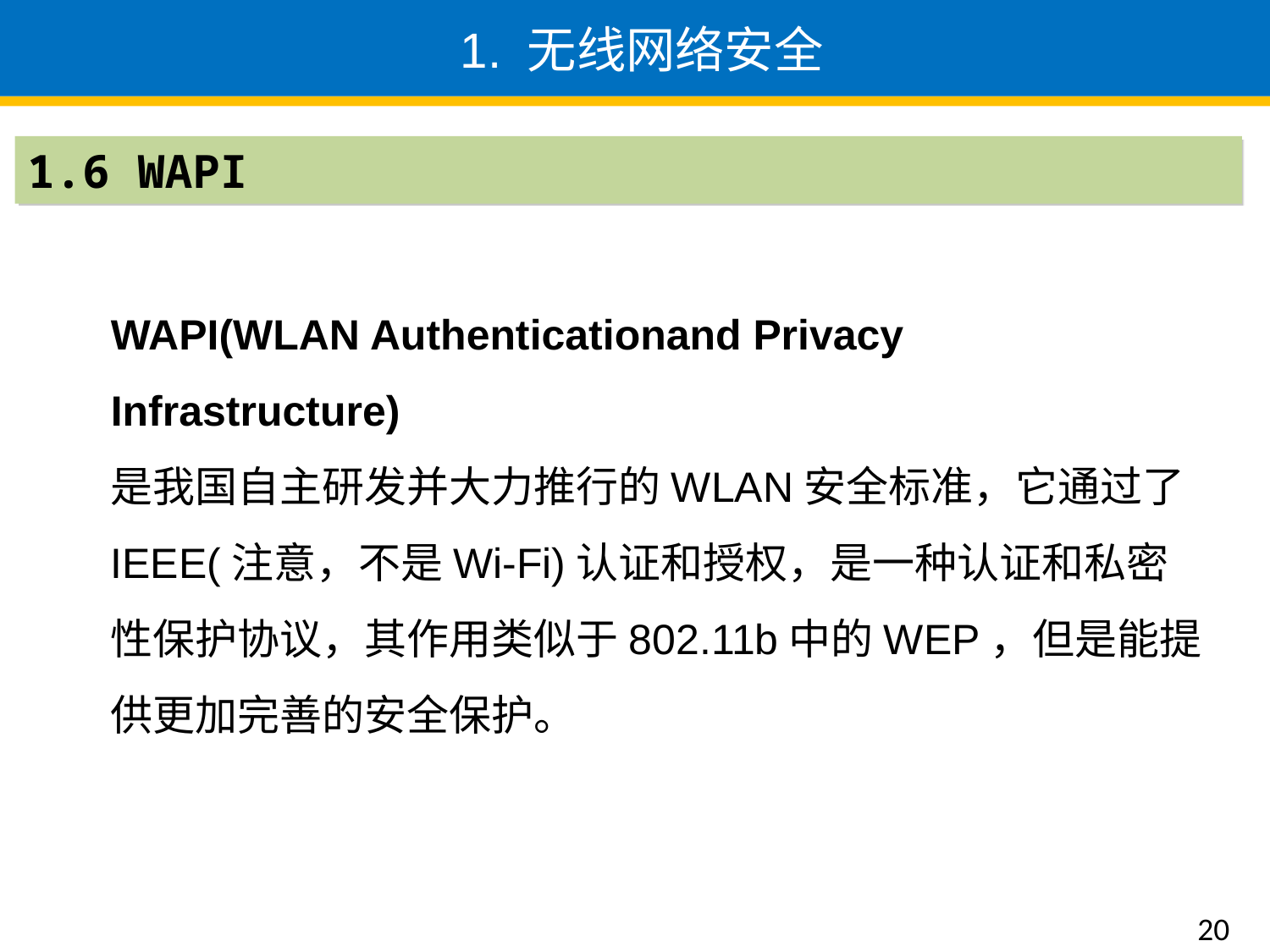

# 1. 无线网络安全
1.6 WAPI
WAPI(WLAN Authenticationand Privacy Infrastructure)
是我国自主研发并大力推行的WLAN安全标准，它通过了IEEE(注意，不是Wi-Fi)认证和授权，是一种认证和私密性保护协议，其作用类似于802.11b中的WEP，但是能提供更加完善的安全保护。
20